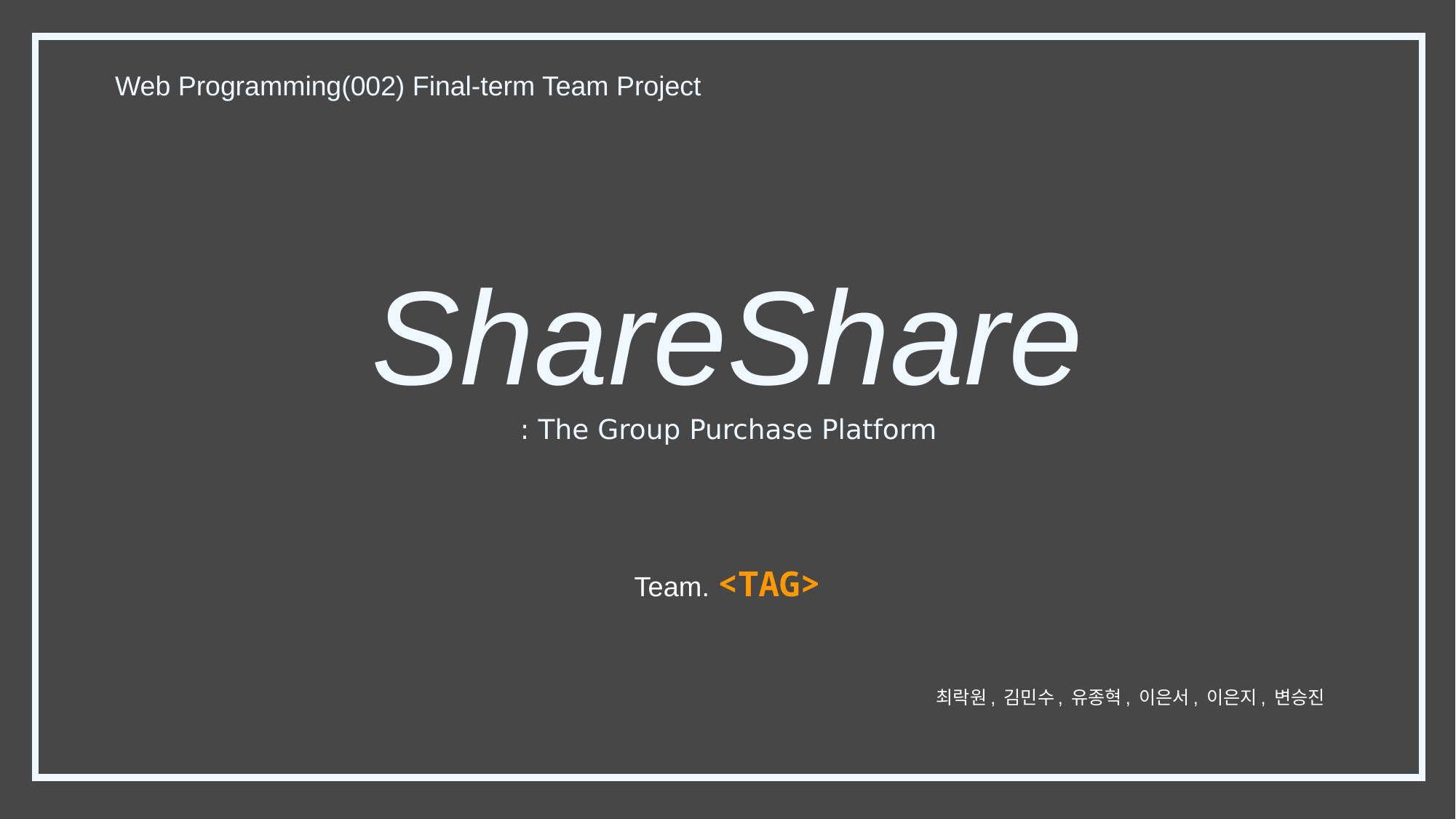

Web Programming(002) Final-term Team Project
# ShareShare
: The Group Purchase Platform

Team. <TAG>

최락원, 김민수, 유종혁, 이은서, 이은지, 변승진